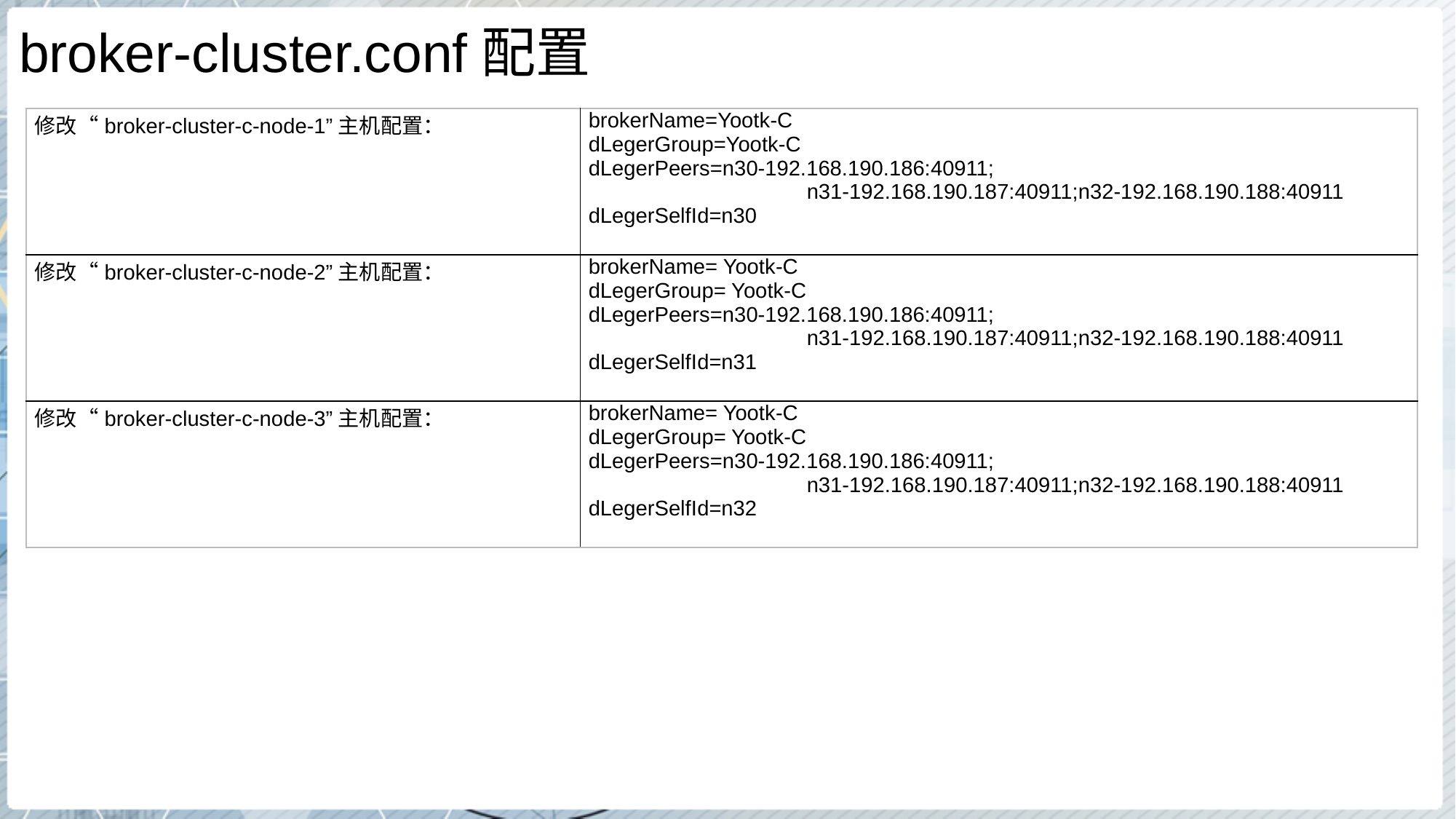

# broker-cluster.conf配置
| 修改“broker-cluster-c-node-1”主机配置： | brokerName=Yootk-C dLegerGroup=Yootk-C dLegerPeers=n30-192.168.190.186:40911; n31-192.168.190.187:40911;n32-192.168.190.188:40911 dLegerSelfId=n30 |
| --- | --- |
| 修改“broker-cluster-c-node-2”主机配置： | brokerName= Yootk-C dLegerGroup= Yootk-C dLegerPeers=n30-192.168.190.186:40911; n31-192.168.190.187:40911;n32-192.168.190.188:40911 dLegerSelfId=n31 |
| 修改“broker-cluster-c-node-3”主机配置： | brokerName= Yootk-C dLegerGroup= Yootk-C dLegerPeers=n30-192.168.190.186:40911; n31-192.168.190.187:40911;n32-192.168.190.188:40911 dLegerSelfId=n32 |